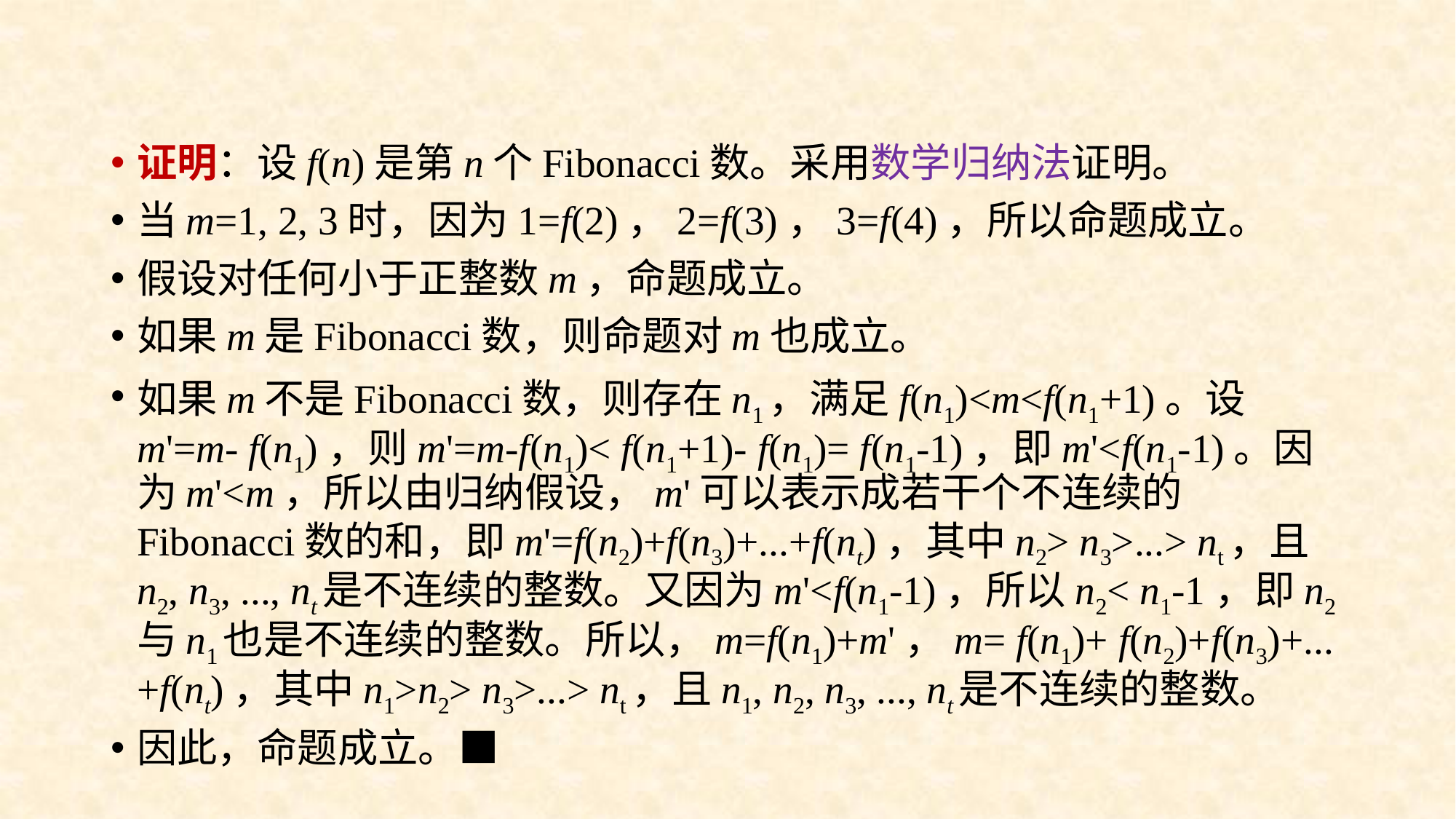

#
证明：设f(n)是第n个Fibonacci数。采用数学归纳法证明。
当m=1, 2, 3时，因为1=f(2)，2=f(3)，3=f(4)，所以命题成立。
假设对任何小于正整数m，命题成立。
如果m是Fibonacci数，则命题对m也成立。
如果m不是Fibonacci数，则存在n1，满足f(n1)<m<f(n1+1)。设m'=m- f(n1)，则m'=m-f(n1)< f(n1+1)- f(n1)= f(n1-1)，即m'<f(n1-1)。因为m'<m，所以由归纳假设，m'可以表示成若干个不连续的Fibonacci数的和，即m'=f(n2)+f(n3)+...+f(nt)，其中n2> n3>...> nt，且n2, n3, ..., nt是不连续的整数。又因为m'<f(n1-1)，所以n2< n1-1，即n2与n1也是不连续的整数。所以，m=f(n1)+m'，m= f(n1)+ f(n2)+f(n3)+...+f(nt)，其中n1>n2> n3>...> nt，且n1, n2, n3, ..., nt是不连续的整数。
因此，命题成立。■